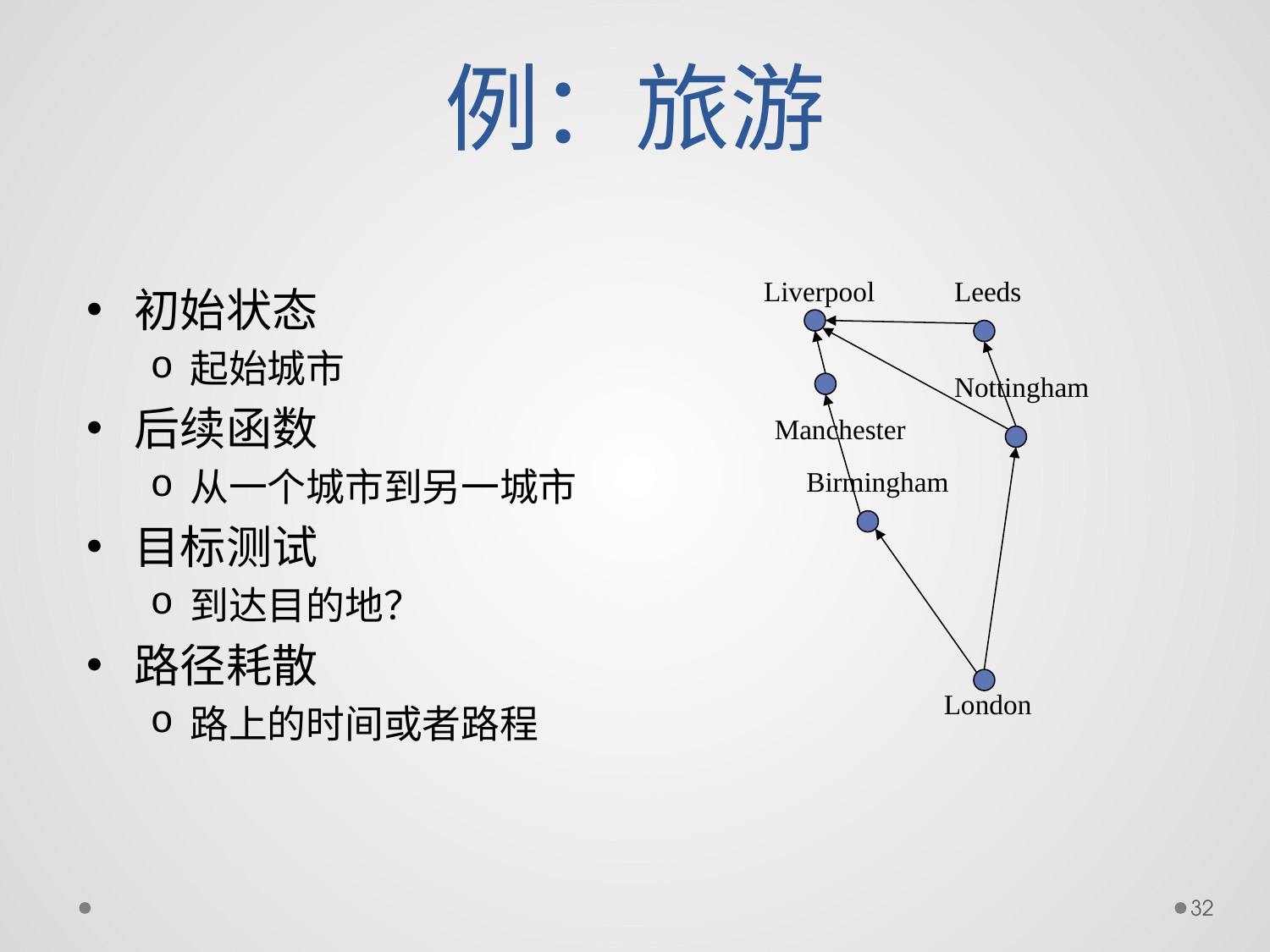

# 例：旅游
Liverpool
Leeds

Nottingham

Manchester

Birmingham

London
初始状态
起始城市
后续函数
从一个城市到另一城市
目标测试
到达目的地？
路径耗散
路上的时间或者路程
32